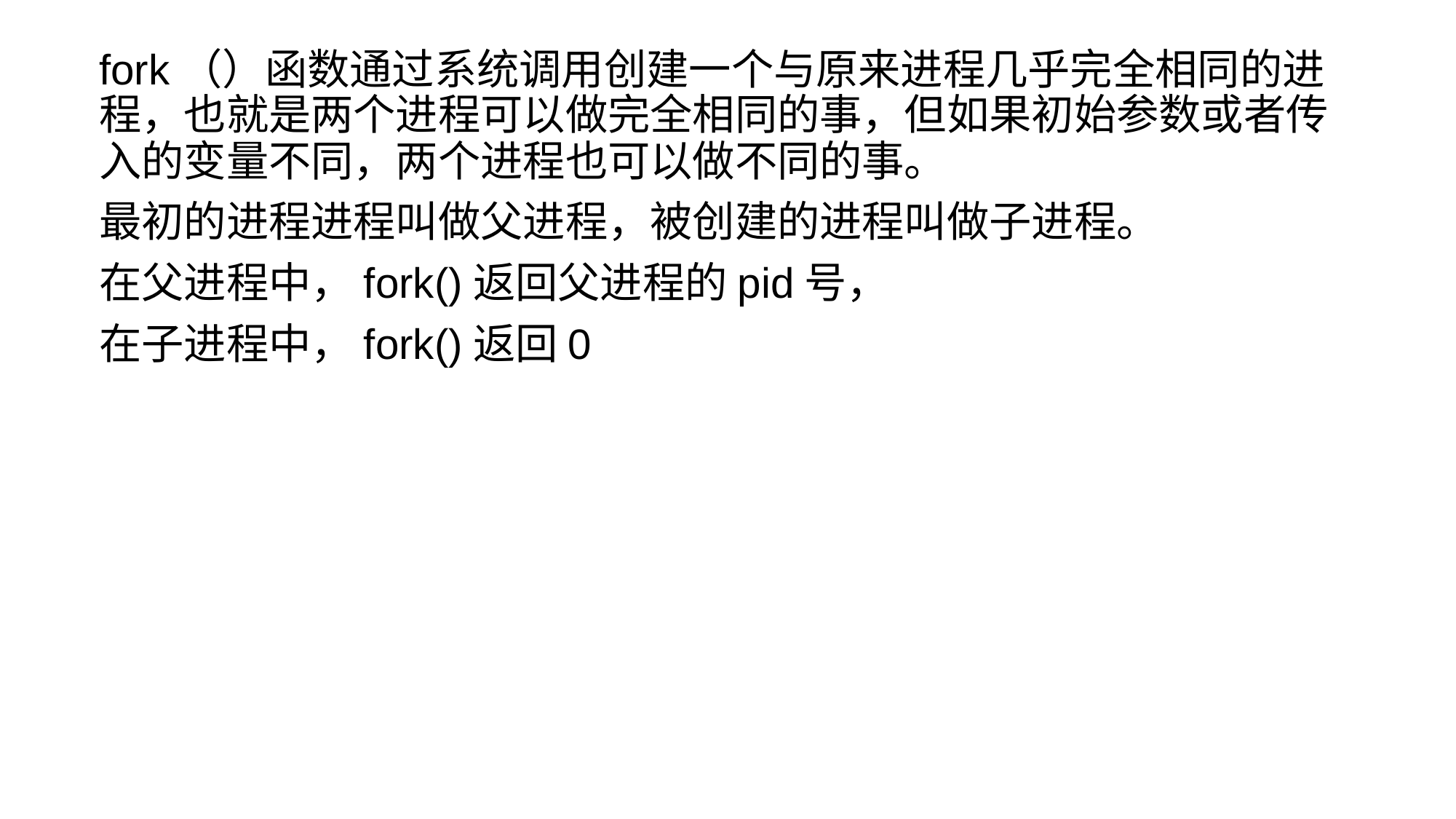

fork（）函数通过系统调用创建一个与原来进程几乎完全相同的进程，也就是两个进程可以做完全相同的事，但如果初始参数或者传入的变量不同，两个进程也可以做不同的事。
最初的进程进程叫做父进程，被创建的进程叫做子进程。
在父进程中，fork()返回父进程的pid号，
在子进程中，fork()返回0